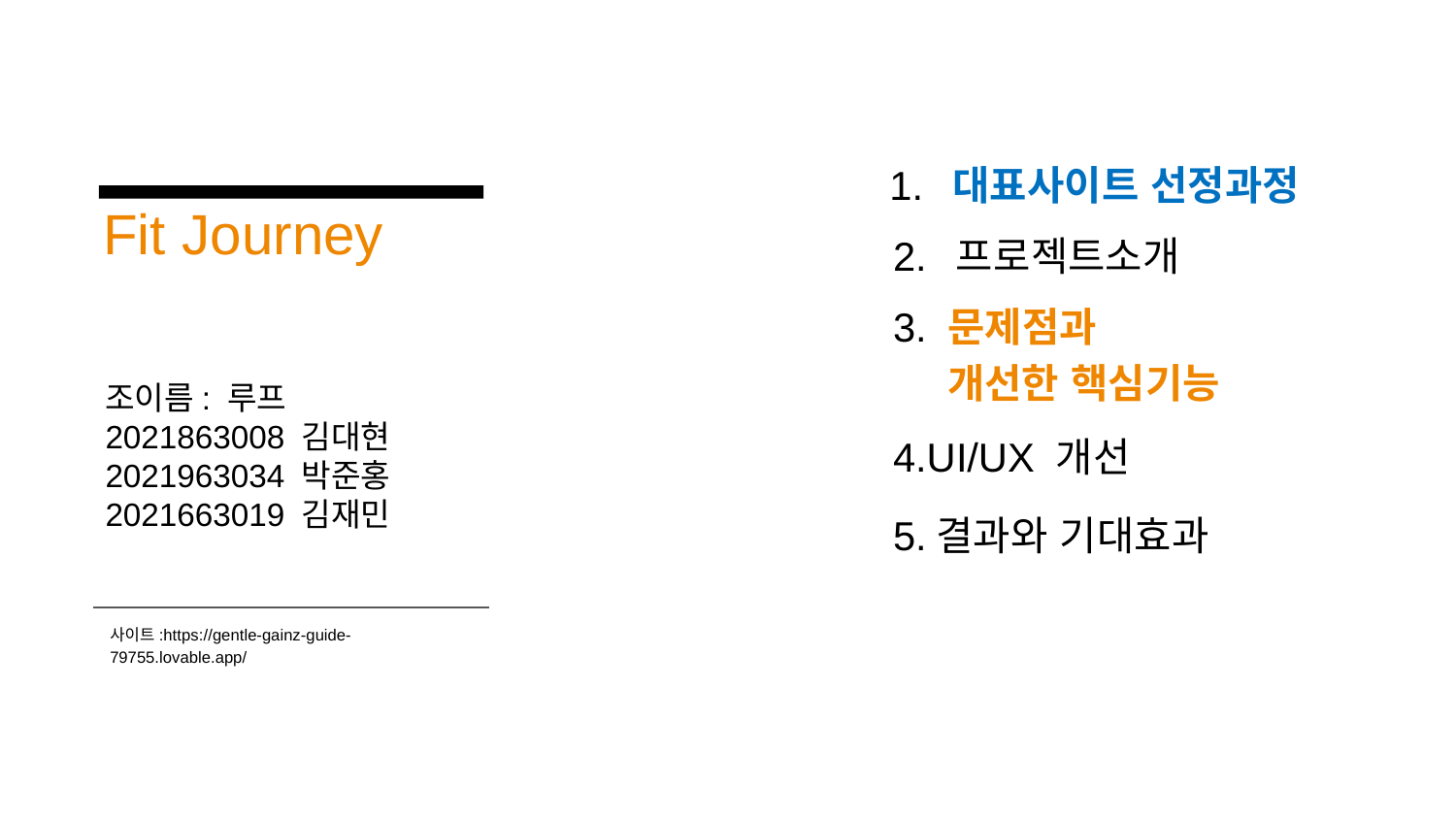

1. 대표사이트 선정과정
Fit Journey

2. 프로젝트소개
3. 문제점과
    개선한 핵심기능
조이름: 루프
2021863008 김대현
2021963034 박준홍
2021663019 김재민
4.UI/UX 개선
5.결과와 기대효과
사이트:https://gentle-gainz-guide-79755.lovable.app/